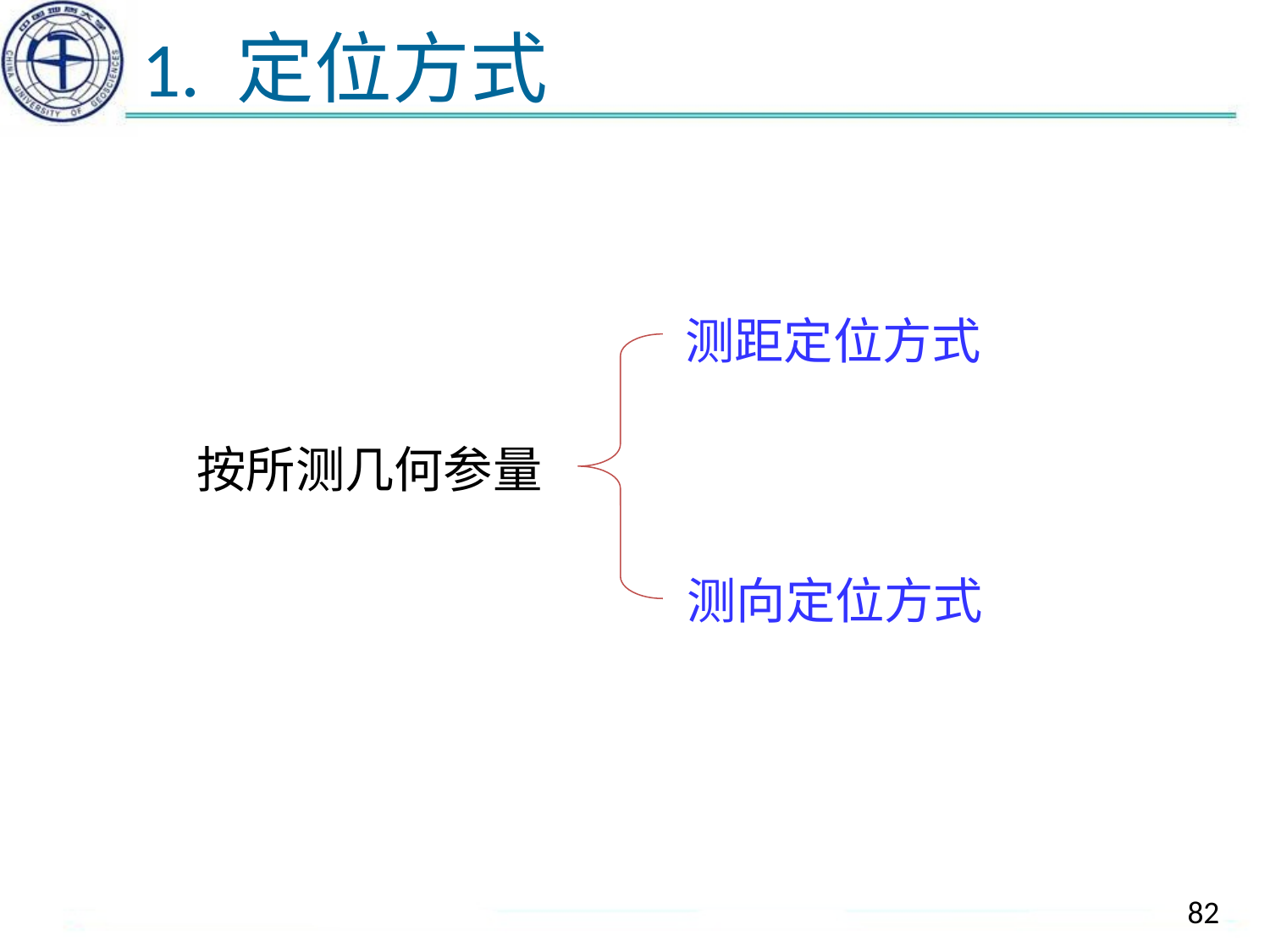

# 1. 定位方式
测距定位方式

按所测几何参量
测向定位方式
82